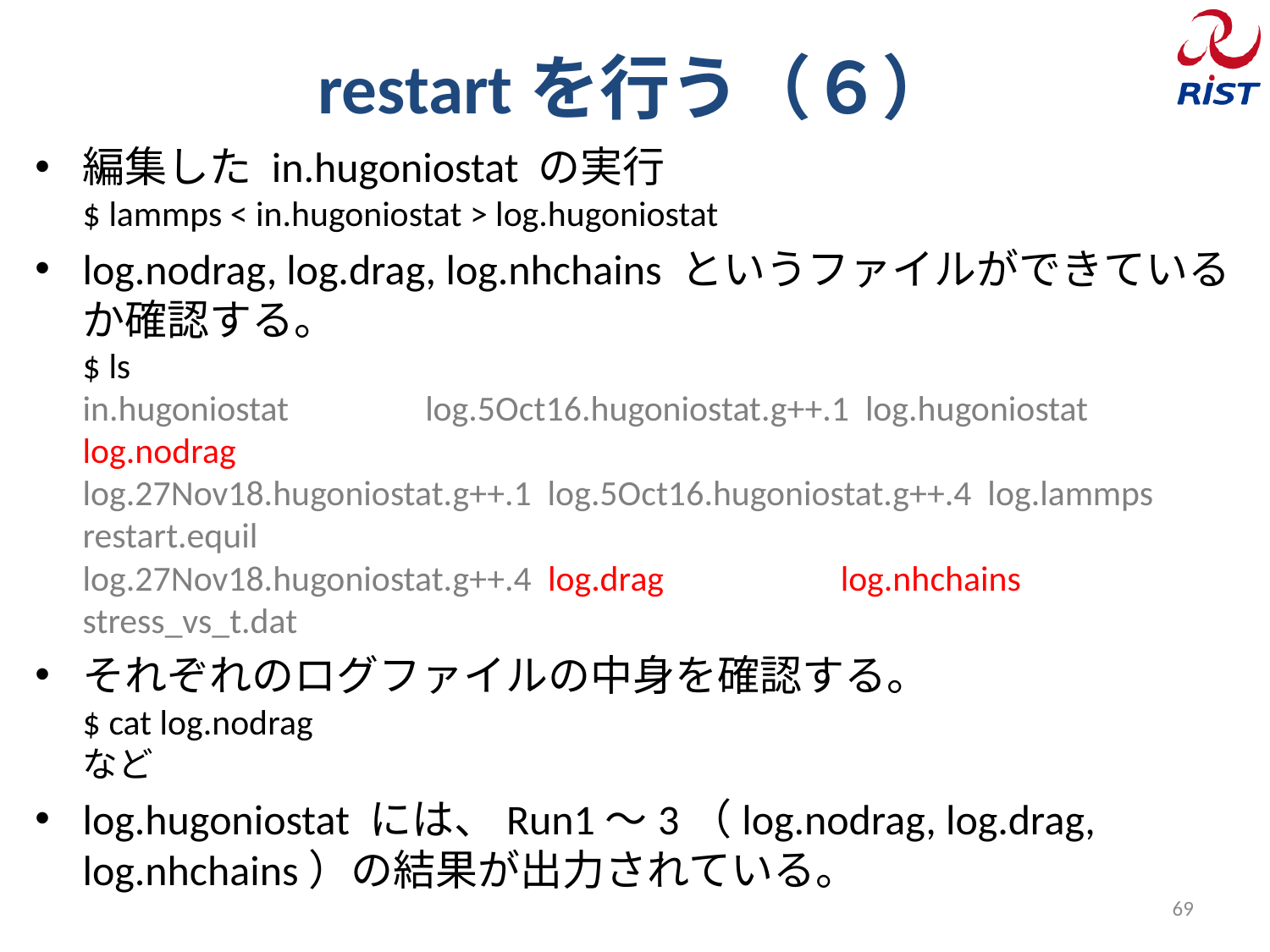

# restartを行う（６）
編集した in.hugoniostat の実行
$ lammps < in.hugoniostat > log.hugoniostat
log.nodrag, log.drag, log.nhchains というファイルができているか確認する。
$ ls
in.hugoniostat                 log.5Oct16.hugoniostat.g++.1  log.hugoniostat  log.nodrag
log.27Nov18.hugoniostat.g++.1  log.5Oct16.hugoniostat.g++.4  log.lammps       restart.equil
log.27Nov18.hugoniostat.g++.4  log.drag                      log.nhchains     stress_vs_t.dat
それぞれのログファイルの中身を確認する。
$ cat log.nodrag
など
log.hugoniostat には、Run1〜3（log.nodrag, log.drag, log.nhchains）の結果が出力されている。
69